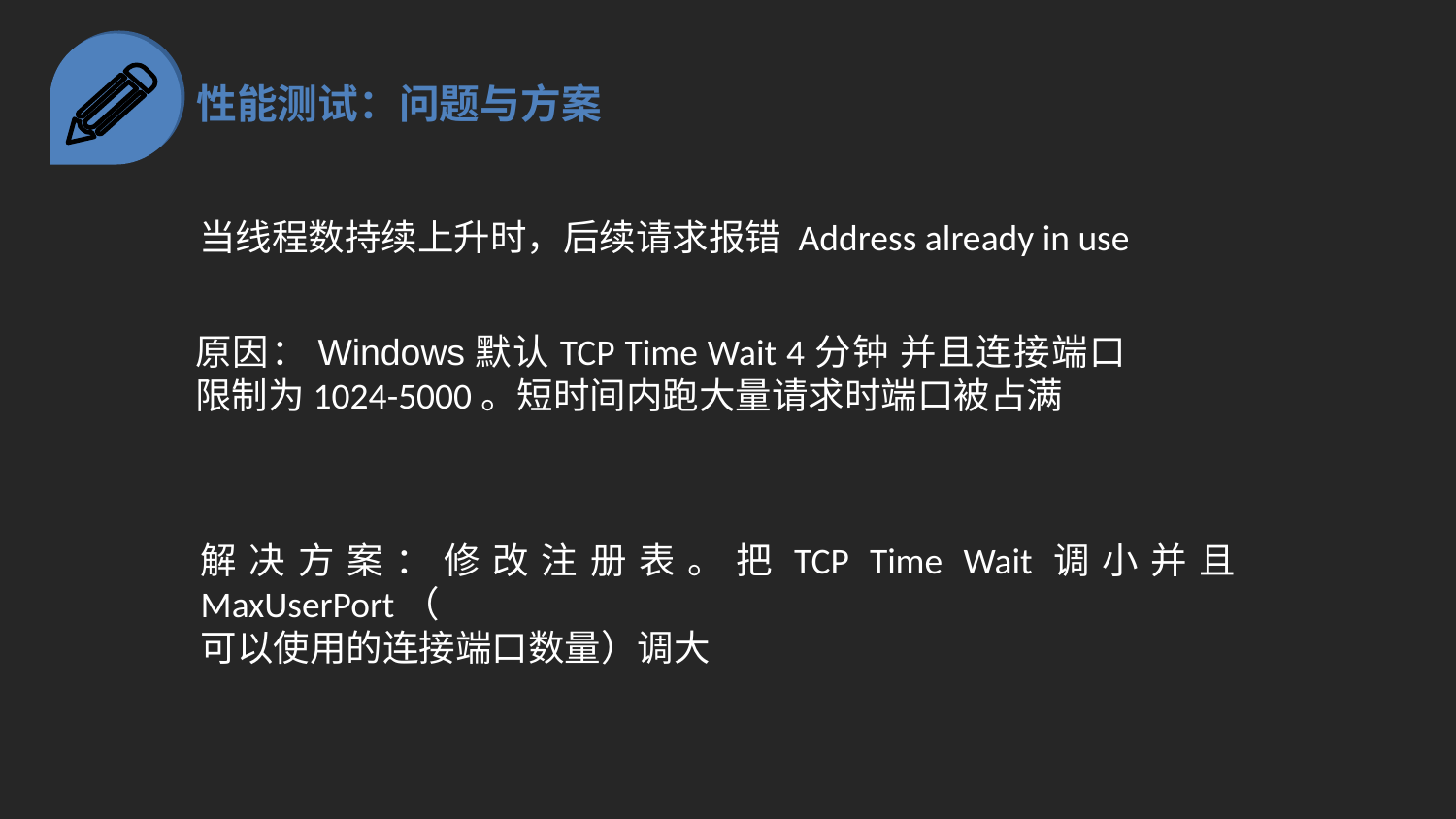

性能测试：问题与方案
当线程数持续上升时，后续请求报错 Address already in use
原因：Windows默认TCP Time Wait 4分钟 并且连接端口限制为1024-5000。短时间内跑大量请求时端口被占满
解决方案：修改注册表。把TCP Time Wait调小并且 MaxUserPort（
可以使用的连接端口数量）调大